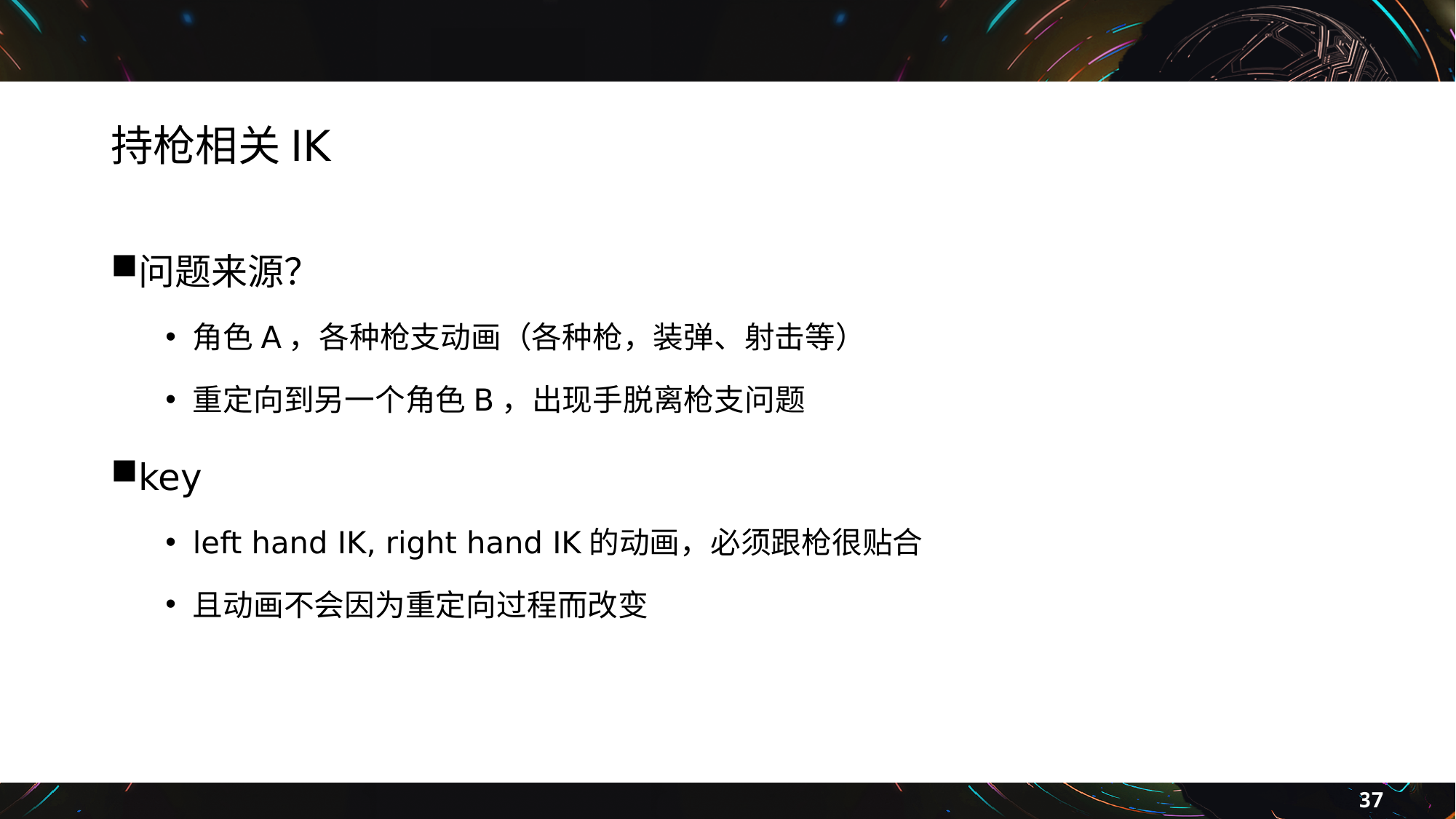

# 持枪相关IK
问题来源？
角色A，各种枪支动画（各种枪，装弹、射击等）
重定向到另一个角色B，出现手脱离枪支问题
key
left hand IK, right hand IK的动画，必须跟枪很贴合
且动画不会因为重定向过程而改变
37